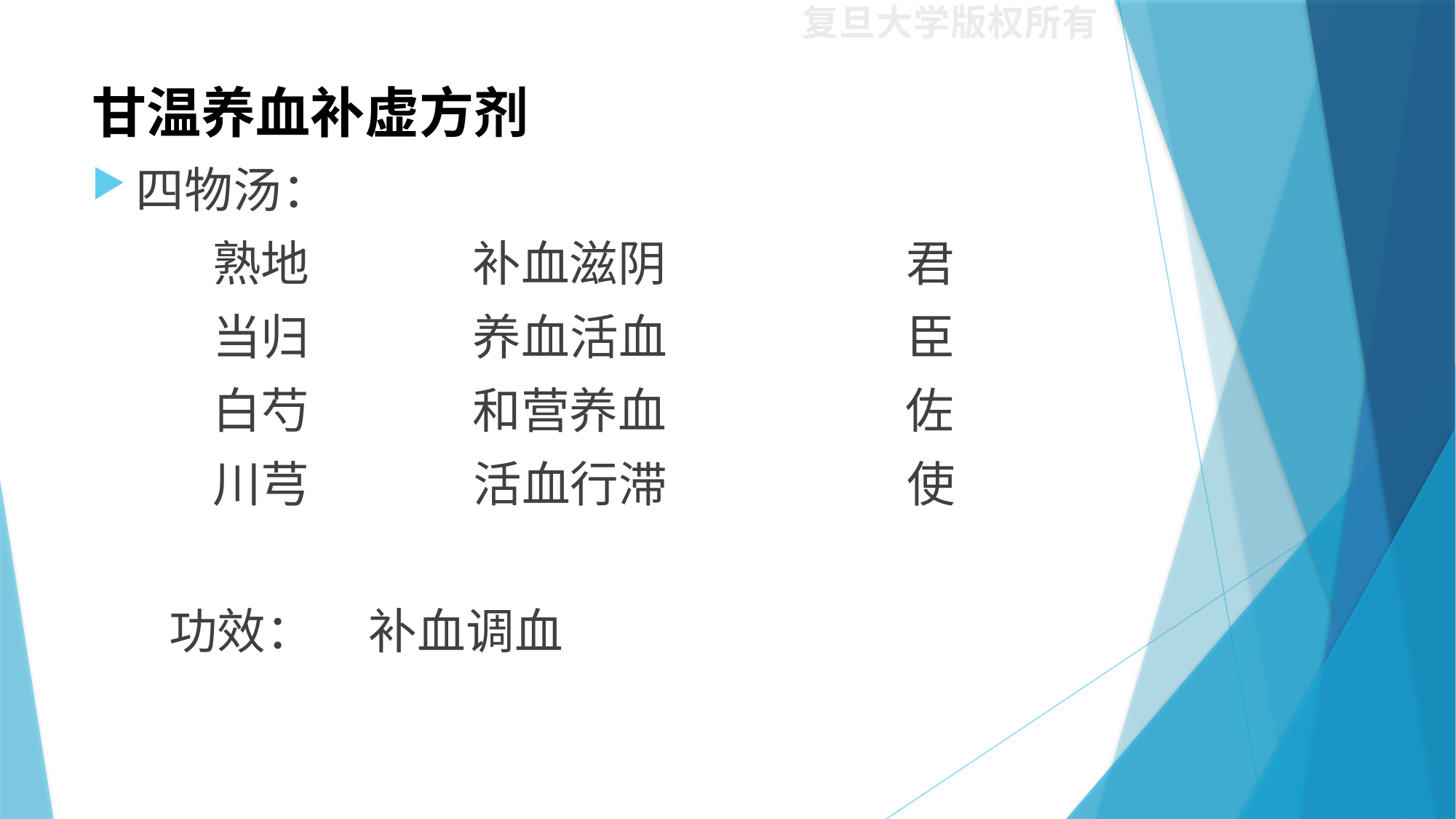

# 甘温养血补虚方剂
四物汤：
          熟地               补血滋阴                      君
          当归               养血活血                      臣
          白芍               和营养血                      佐
          川芎               活血行滞                      使

      功效：     补血调血